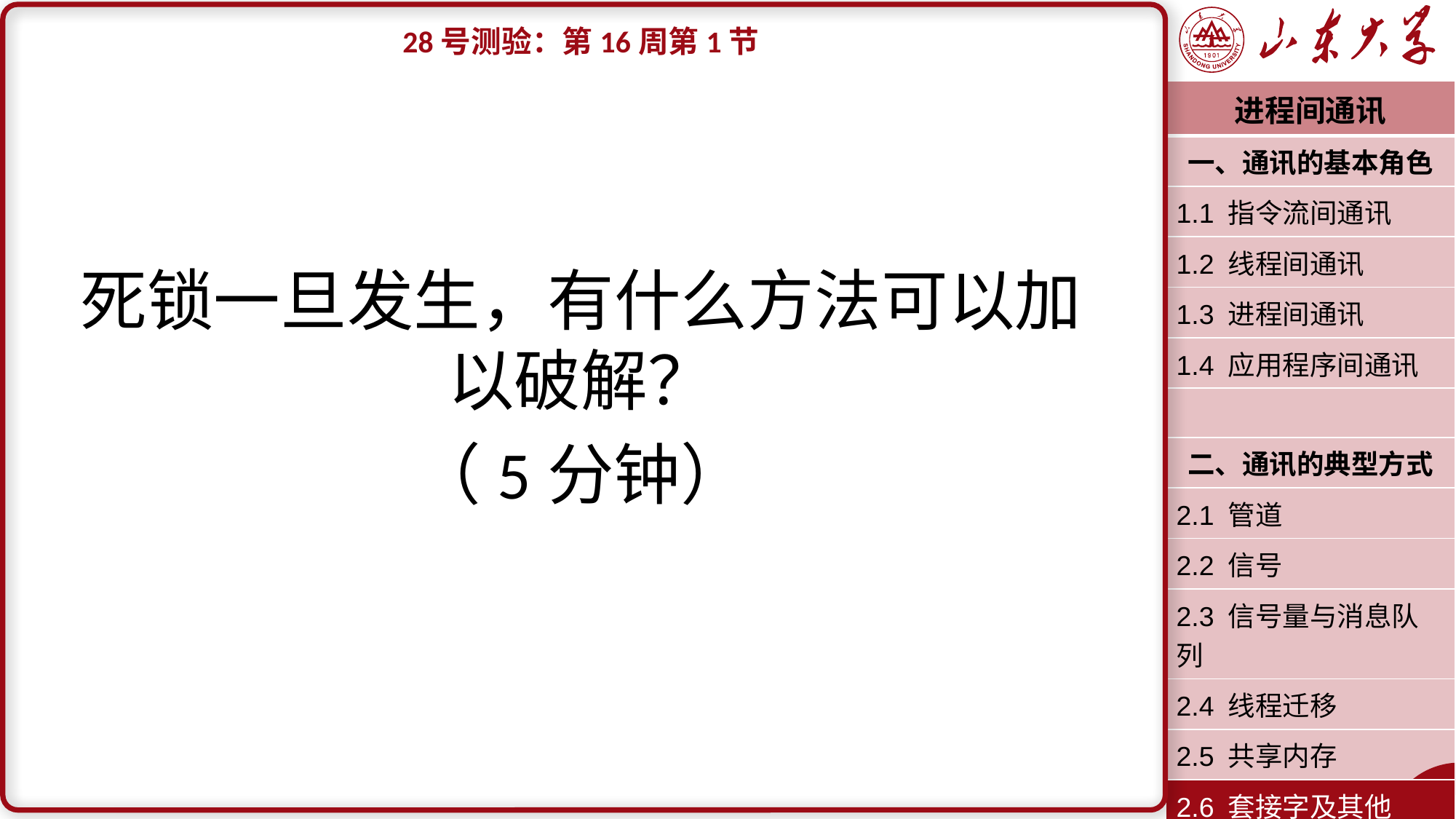

28号测验：第16周第1节

死锁一旦发生，有什么方法可以加以破解？
（5分钟）
| 进程间通讯 |
| --- |
| 一、通讯的基本角色 |
| 1.1 指令流间通讯 |
| 1.2 线程间通讯 |
| 1.3 进程间通讯 |
| 1.4 应用程序间通讯 |
|  |
| 二、通讯的典型方式 |
| 2.1 管道 |
| 2.2 信号 |
| 2.3 信号量与消息队列 |
| 2.4 线程迁移 |
| 2.5 共享内存 |
| 2.6 套接字及其他 |
| 潘润宇 2023.06 |